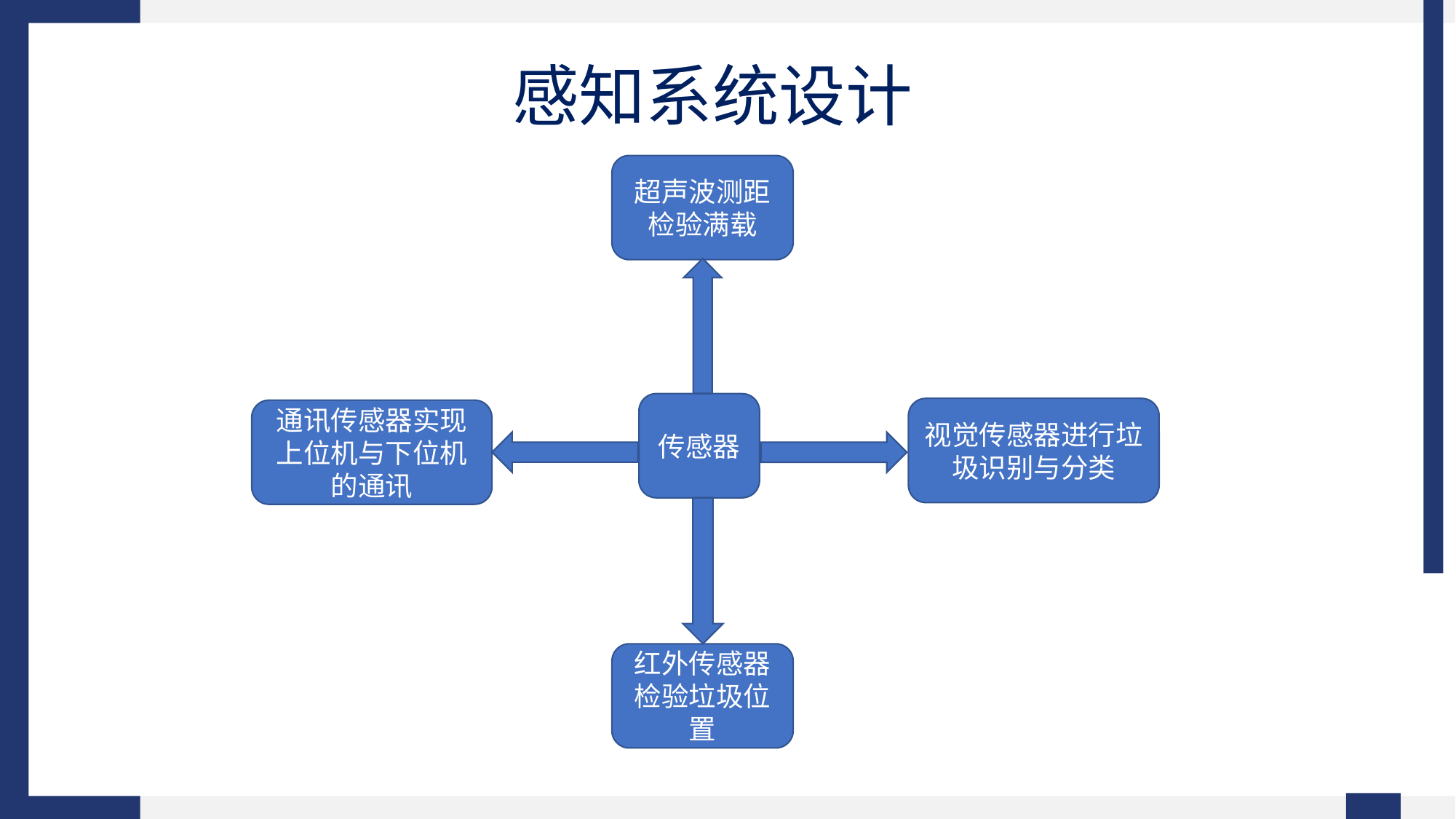

感知系统设计
超声波测距检验满载

传感器
视觉传感器进行垃圾识别与分类
通讯传感器实现上位机与下位机的通讯

红外传感器检验垃圾位置